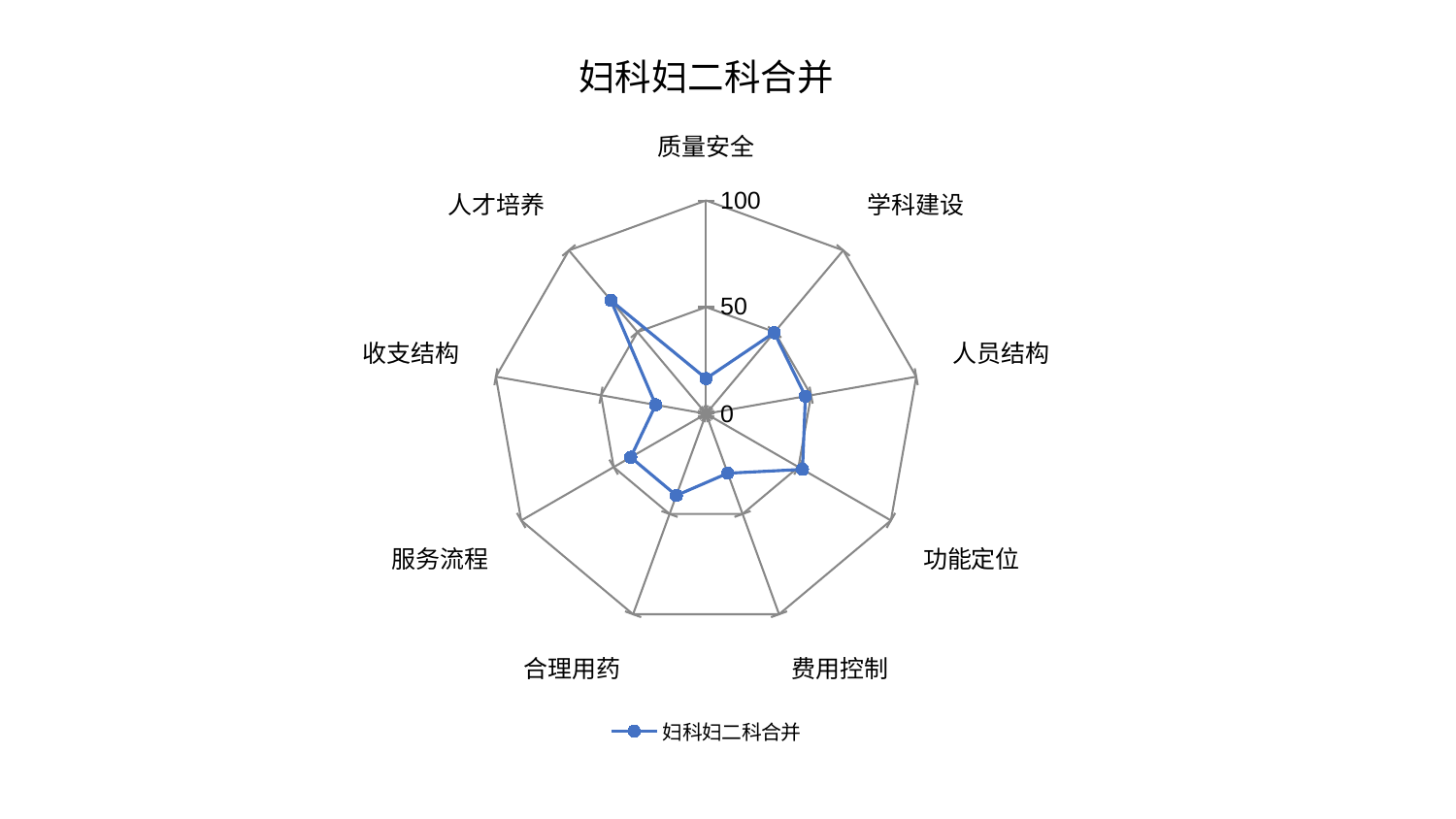

### Chart: 妇科妇二科合并

| Category | 妇科妇二科合并 |
|---|---|
| 质量安全 | 16.52665493266978 |
| 学科建设 | 49.662343464978015 |
| 人员结构 | 47.259441046282596 |
| 功能定位 | 52.178431188652134 |
| 费用控制 | 29.653118859886682 |
| 合理用药 | 40.75681307586777 |
| 服务流程 | 40.77067867247688 |
| 收支结构 | 23.981709360803332 |
| 人才培养 | 69.38458365482651 |
76